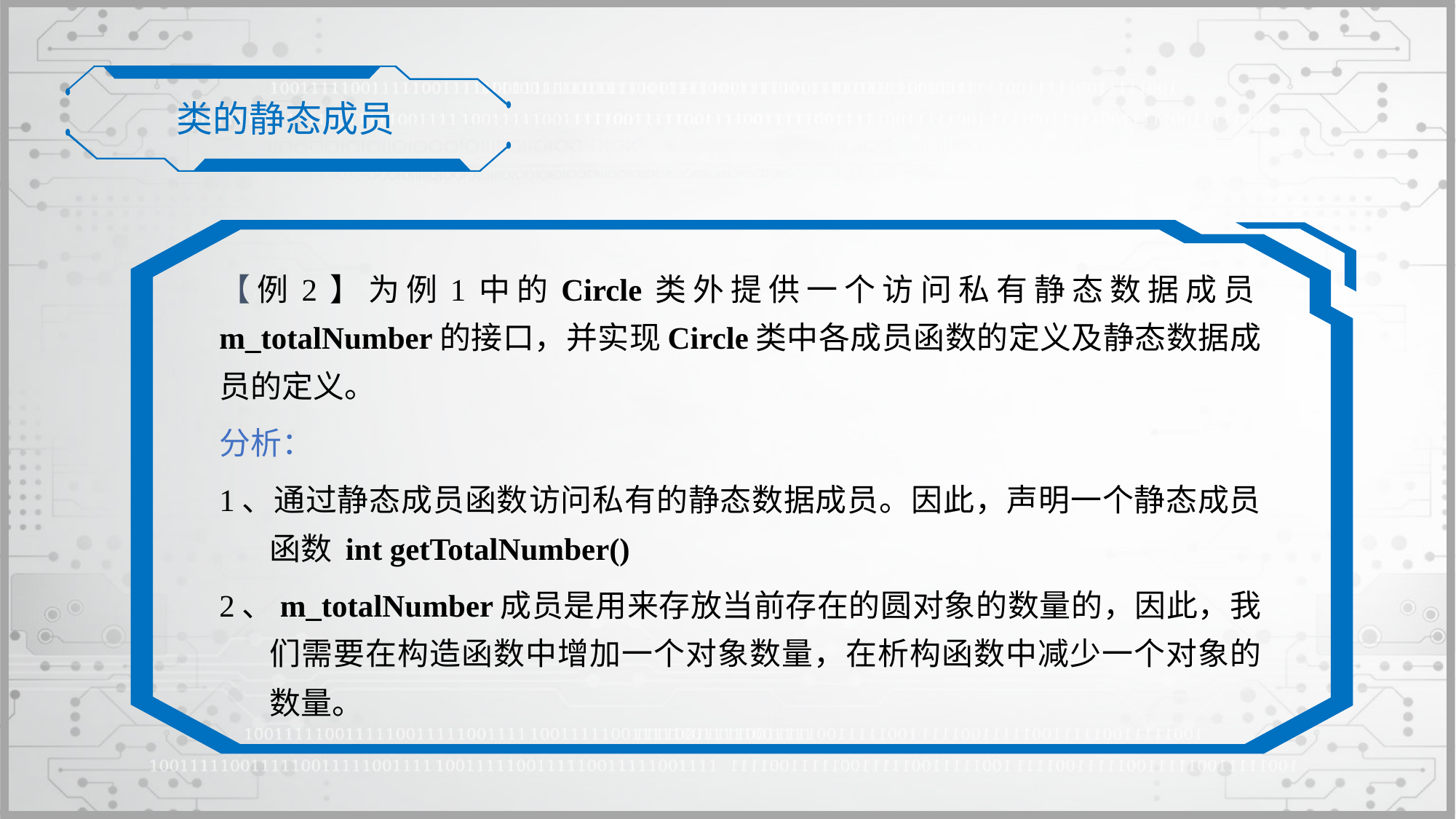

类的静态成员

【例2】为例1中的Circle类外提供一个访问私有静态数据成员m_totalNumber的接口，并实现Circle类中各成员函数的定义及静态数据成员的定义。
分析：
1、通过静态成员函数访问私有的静态数据成员。因此，声明一个静态成员函数 int getTotalNumber()
2、m_totalNumber成员是用来存放当前存在的圆对象的数量的，因此，我们需要在构造函数中增加一个对象数量，在析构函数中减少一个对象的数量。